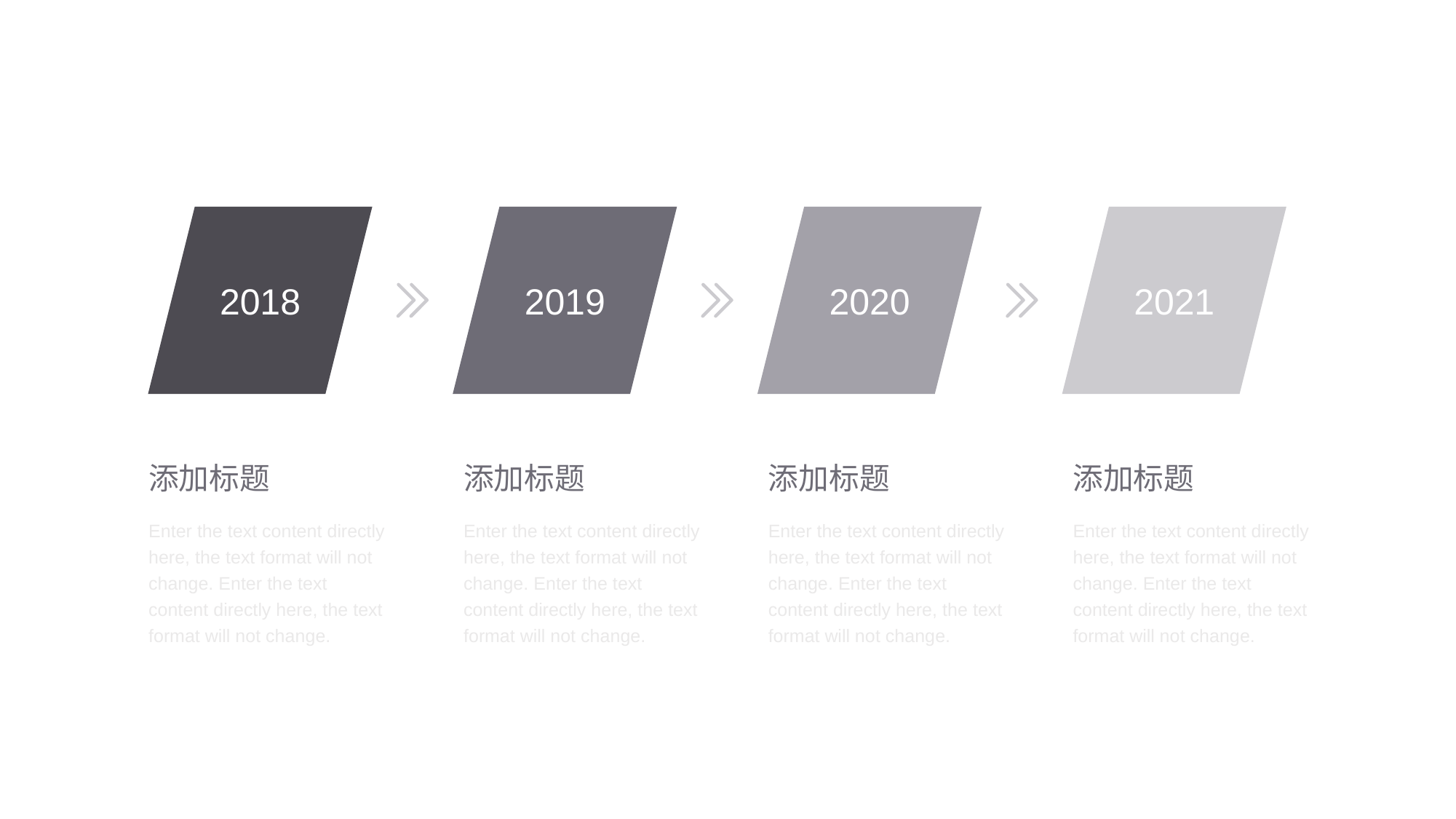

2018
2019
2020
2021

添加标题
添加标题
添加标题
添加标题
Enter the text content directly here, the text format will not change. Enter the text content directly here, the text format will not change.
Enter the text content directly here, the text format will not change. Enter the text content directly here, the text format will not change.
Enter the text content directly here, the text format will not change. Enter the text content directly here, the text format will not change.
Enter the text content directly here, the text format will not change. Enter the text content directly here, the text format will not change.